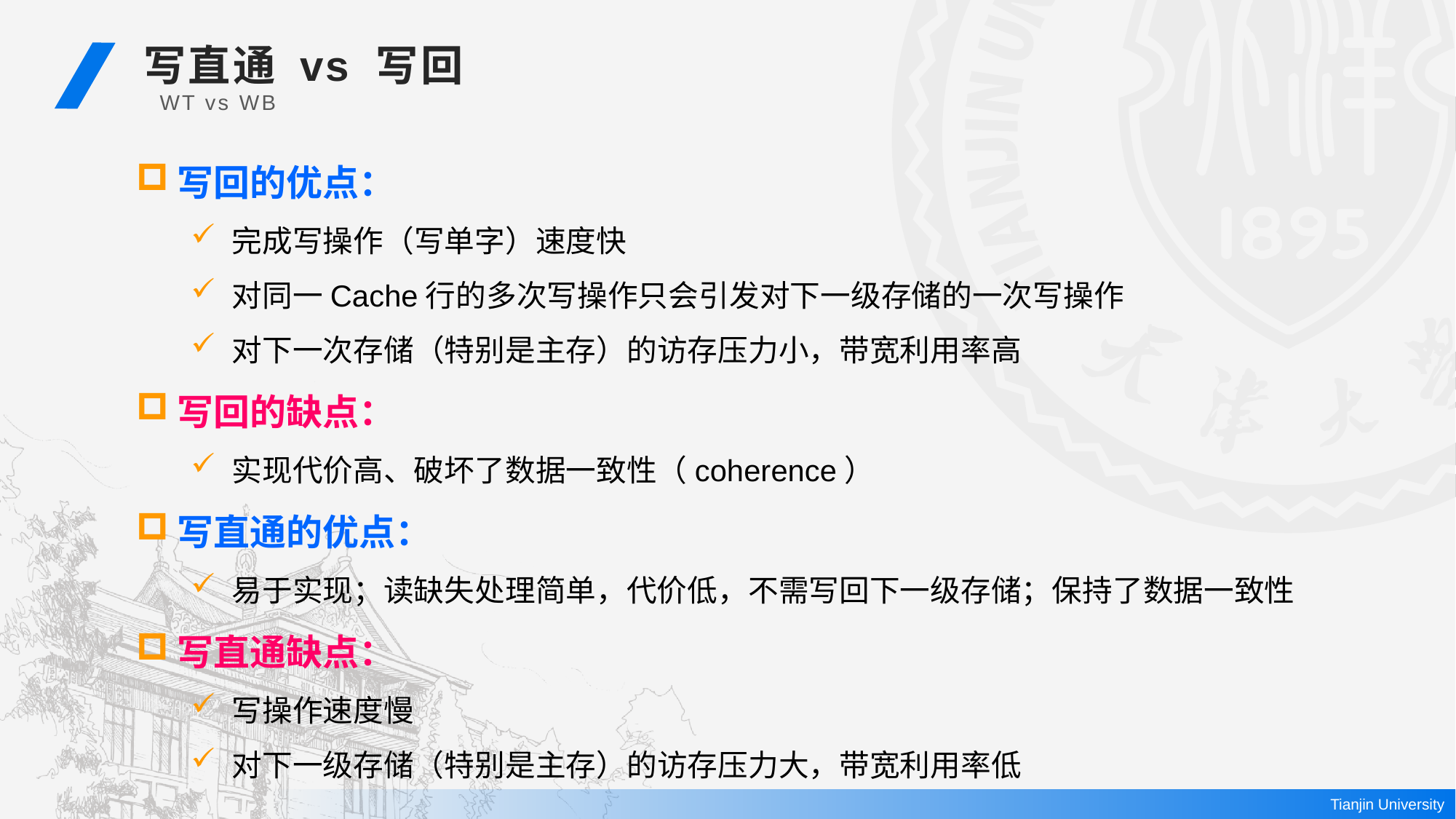

写直通 vs 写回
  WT vs WB
写回的优点：
完成写操作（写单字）速度快
对同一Cache行的多次写操作只会引发对下一级存储的一次写操作
对下一次存储（特别是主存）的访存压力小，带宽利用率高
写回的缺点：
实现代价高、破坏了数据一致性（coherence）
写直通的优点：
易于实现；读缺失处理简单，代价低，不需写回下一级存储；保持了数据一致性
写直通缺点：
写操作速度慢
对下一级存储（特别是主存）的访存压力大，带宽利用率低